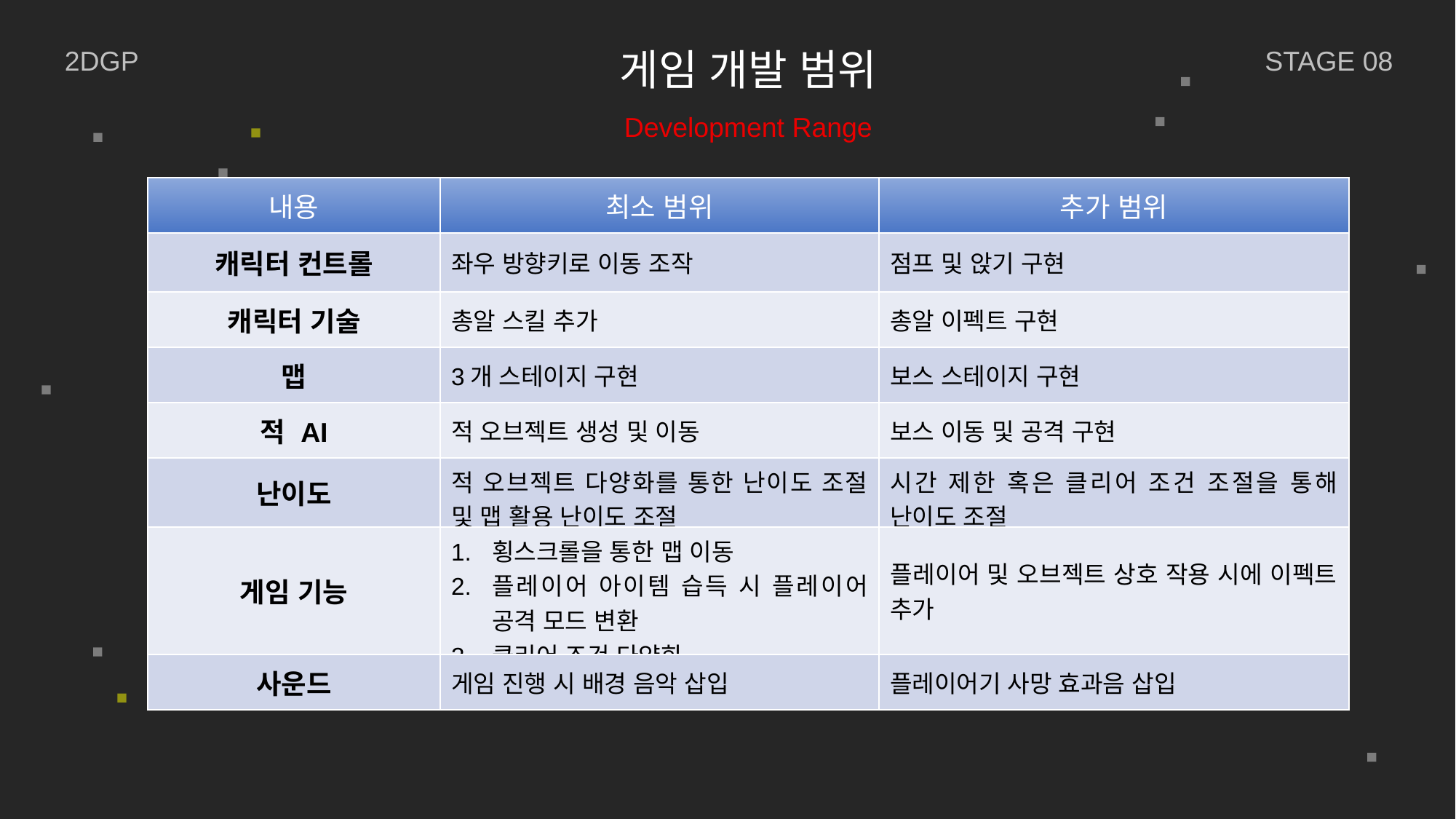

게임 개발 범위
2DGP
STAGE 08

Development Range
| 내용 | 최소 범위 | 추가 범위 |
| --- | --- | --- |
| 캐릭터 컨트롤 | 좌우 방향키로 이동 조작 | 점프 및 앉기 구현 |
| 캐릭터 기술 | 총알 스킬 추가 | 총알 이펙트 구현 |
| 맵 | 3개 스테이지 구현 | 보스 스테이지 구현 |
| 적 AI | 적 오브젝트 생성 및 이동 | 보스 이동 및 공격 구현 |
| 난이도 | 적 오브젝트 다양화를 통한 난이도 조절 및 맵 활용 난이도 조절 | 시간 제한 혹은 클리어 조건 조절을 통해 난이도 조절 |
| 게임 기능 | 횡스크롤을 통한 맵 이동 플레이어 아이템 습득 시 플레이어 공격 모드 변환 클리어 조건 다양화 | 플레이어 및 오브젝트 상호 작용 시에 이펙트 추가 |
| 사운드 | 게임 진행 시 배경 음악 삽입 | 플레이어기 사망 효과음 삽입 |